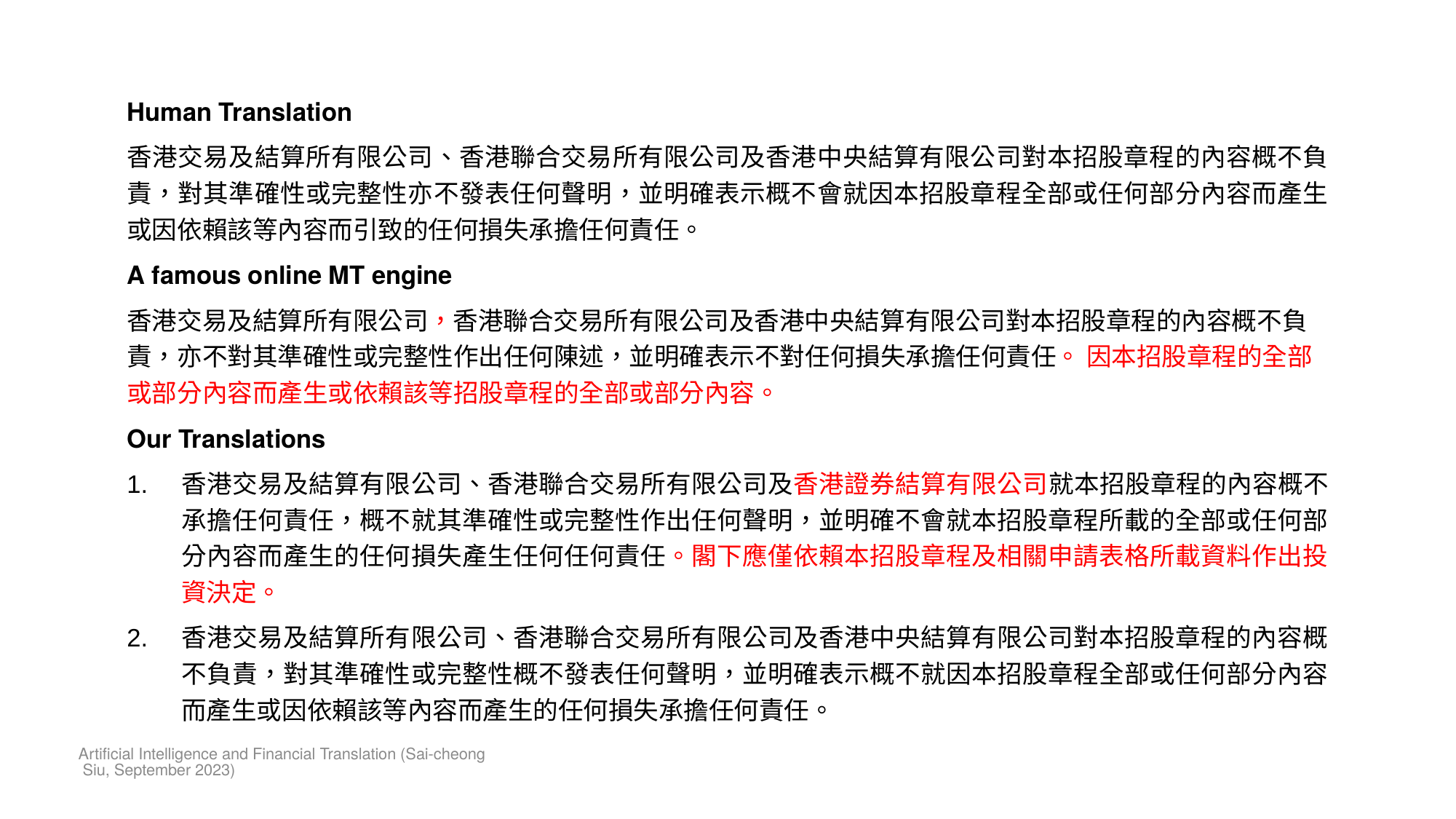

Human Translation
香港交易及結算所有限公司、香港聯合交易所有限公司及香港中央結算有限公司對本招股章程的內容概不負責，對其準確性或完整性亦不發表任何聲明，並明確表示概不會就因本招股章程全部或任何部分內容而產生或因依賴該等內容而引致的任何損失承擔任何責任。
A famous online MT engine
香港交易及結算所有限公司，香港聯合交易所有限公司及香港中央結算有限公司對本招股章程的內容概不負責，亦不對其準確性或完整性作出任何陳述，並明確表示不對任何損失承擔任何責任。 因本招股章程的全部或部分內容而產生或依賴該等招股章程的全部或部分內容。
Our Translations
香港交易及結算有限公司、香港聯合交易所有限公司及香港證券結算有限公司就本招股章程的內容概不承擔任何責任，概不就其準確性或完整性作出任何聲明，並明確不會就本招股章程所載的全部或任何部分內容而產生的任何損失產生任何任何責任。閣下應僅依賴本招股章程及相關申請表格所載資料作出投資決定。
香港交易及結算所有限公司、香港聯合交易所有限公司及香港中央結算有限公司對本招股章程的內容概不負責，對其準確性或完整性概不發表任何聲明，並明確表示概不就因本招股章程全部或任何部分內容而產生或因依賴該等內容而產生的任何損失承擔任何責任。
Artificial Intelligence and Financial Translation (Sai-cheong Siu, September 2023)